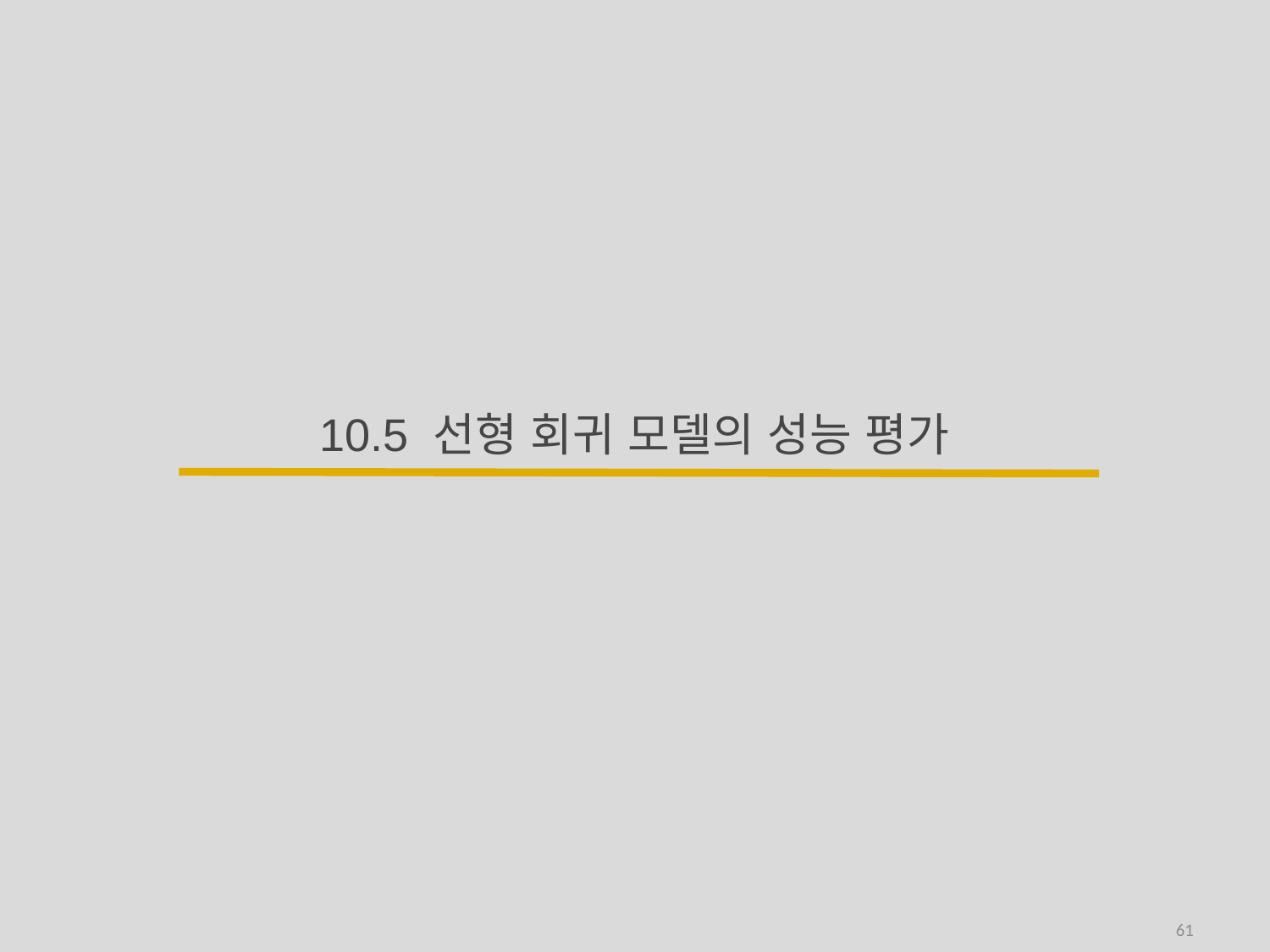

# 10.5 선형 회귀 모델의 성능 평가
61